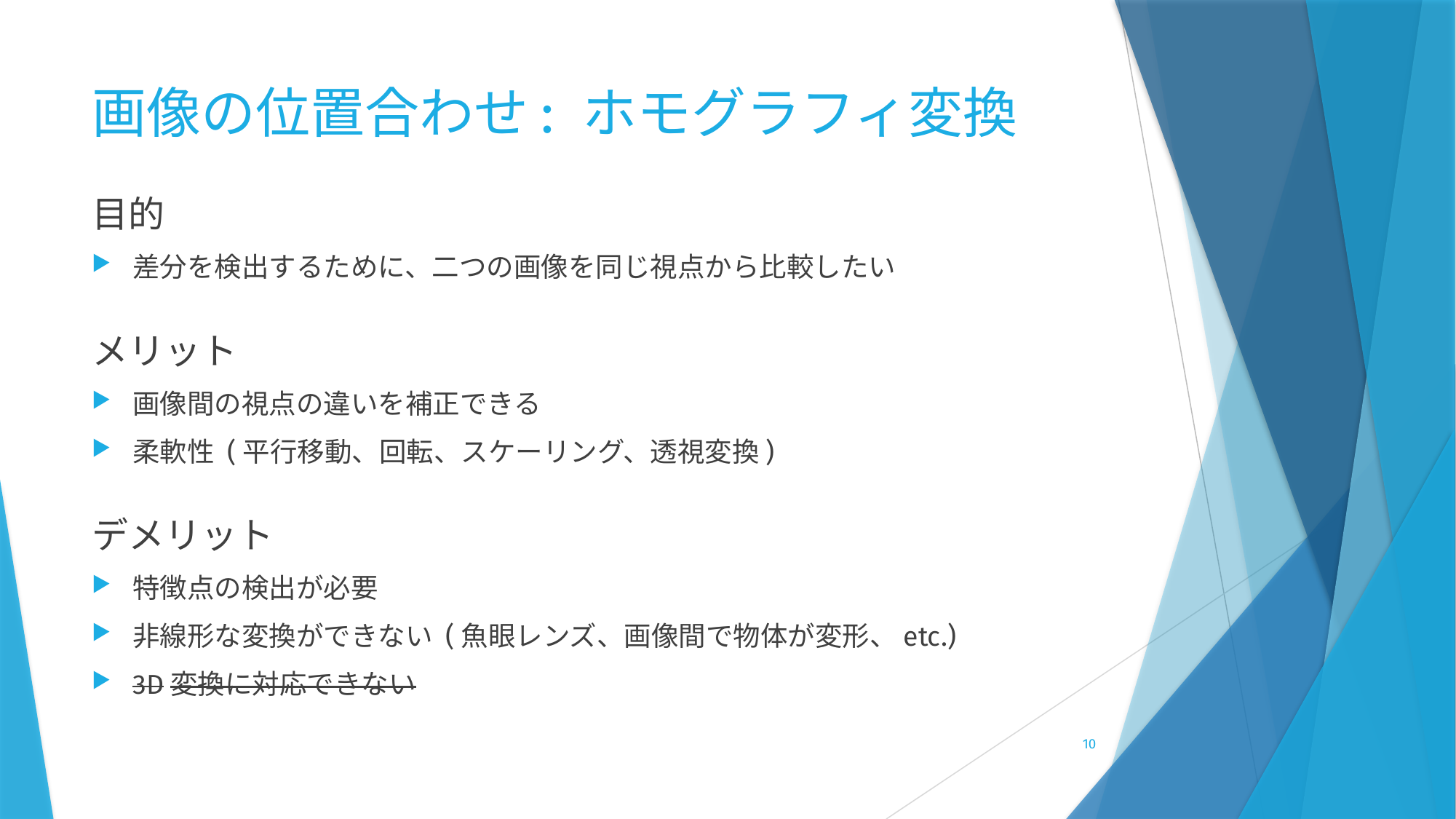

# 画像の位置合わせ: ホモグラフィ変換
目的
差分を検出するために、二つの画像を同じ視点から比較したい

メリット
画像間の視点の違いを補正できる
柔軟性 (平行移動、回転、スケーリング、透視変換)

デメリット
特徴点の検出が必要
非線形な変換ができない (魚眼レンズ、画像間で物体が変形、etc.)
3D変換に対応できない
10